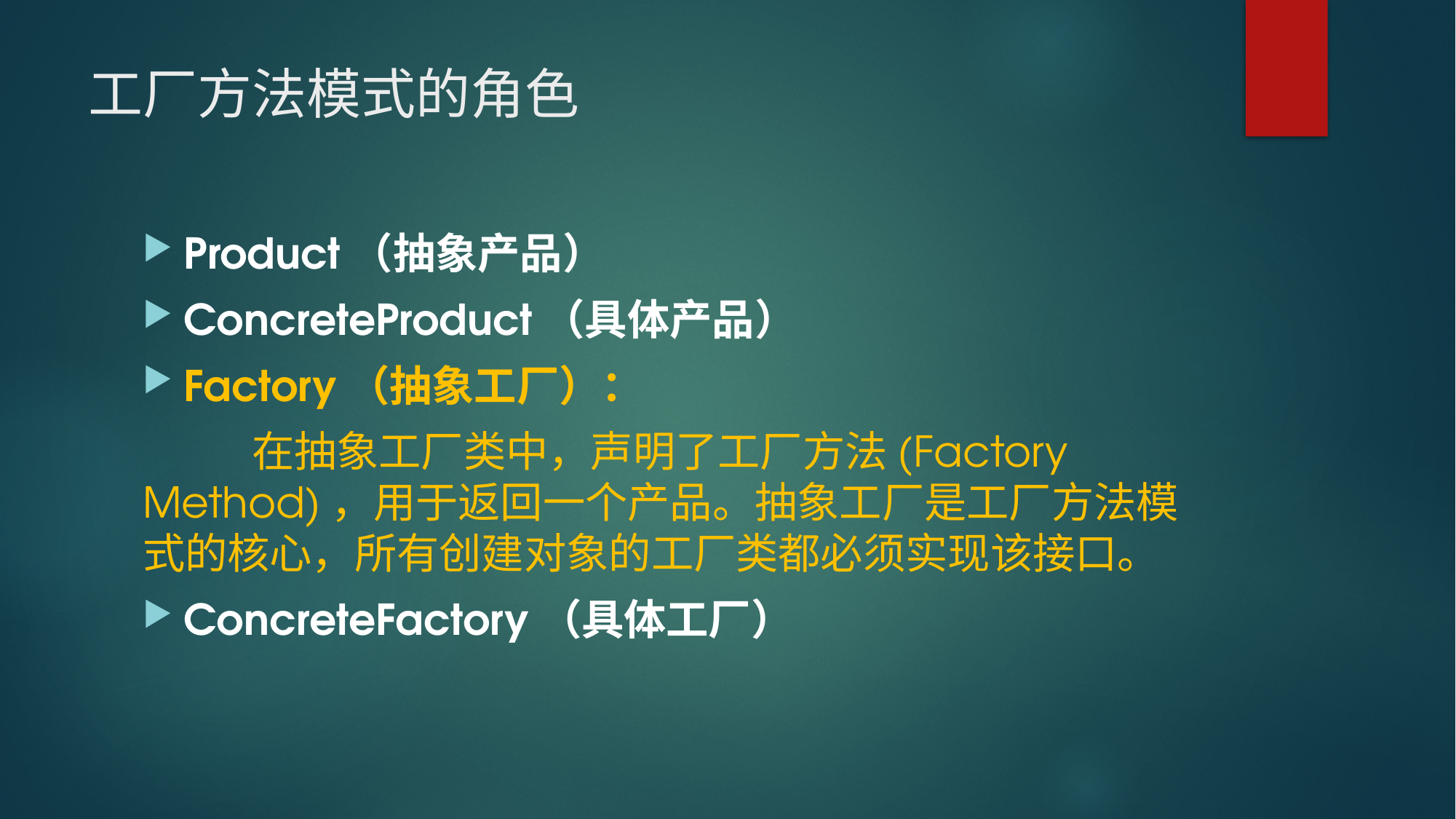

# 工厂方法模式的角色
Product（抽象产品）
ConcreteProduct（具体产品）
Factory（抽象工厂）：
	在抽象工厂类中，声明了工厂方法(Factory Method)，用于返回一个产品。抽象工厂是工厂方法模式的核心，所有创建对象的工厂类都必须实现该接口。
ConcreteFactory（具体工厂）